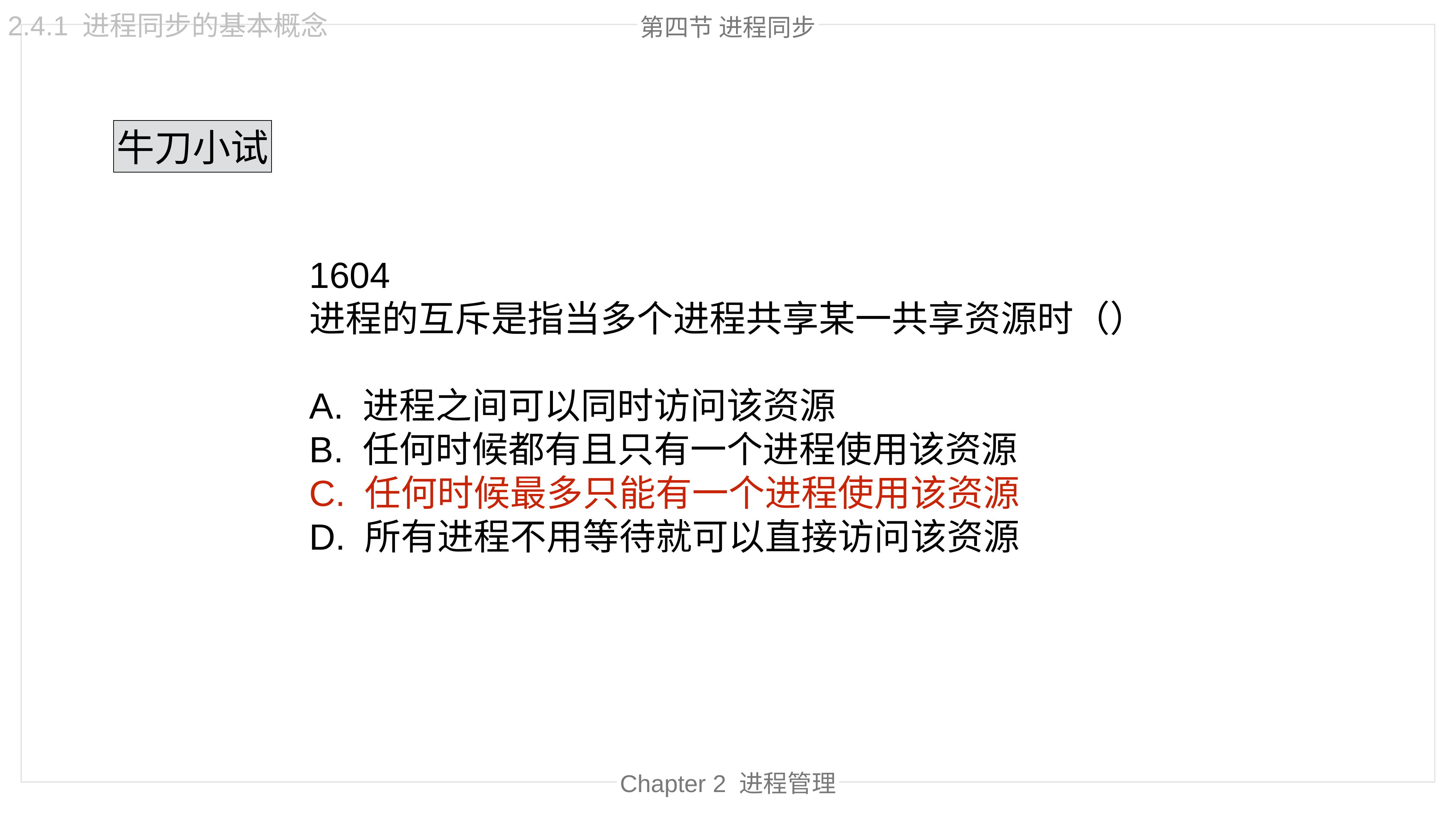

2.4.1 进程同步的基本概念
第四节 进程同步

牛刀小试
1604
进程的互斥是指当多个进程共享某一共享资源时（）

A. 进程之间可以同时访问该资源
B. 任何时候都有且只有一个进程使用该资源
C. 任何时候最多只能有一个进程使用该资源
D. 所有进程不用等待就可以直接访问该资源
Chapter 2 进程管理